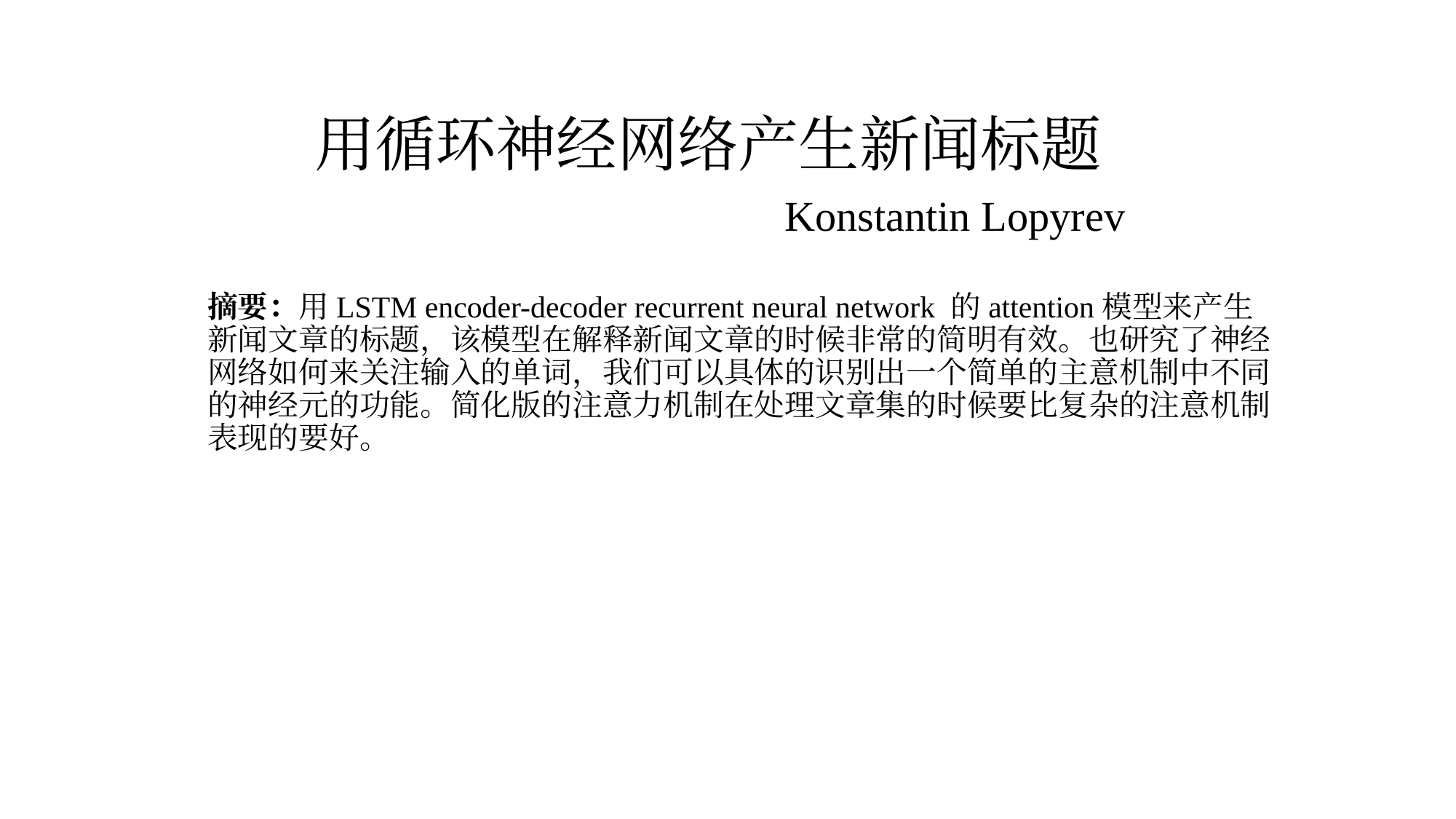

# 用循环神经网络产生新闻标题                                Konstantin Lopyrev
摘要：用LSTM encoder-decoder recurrent neural network 的attention模型来产生新闻文章的标题，该模型在解释新闻文章的时候非常的简明有效。也研究了神经网络如何来关注输入的单词，我们可以具体的识别出一个简单的主意机制中不同的神经元的功能。简化版的注意力机制在处理文章集的时候要比复杂的注意机制表现的要好。